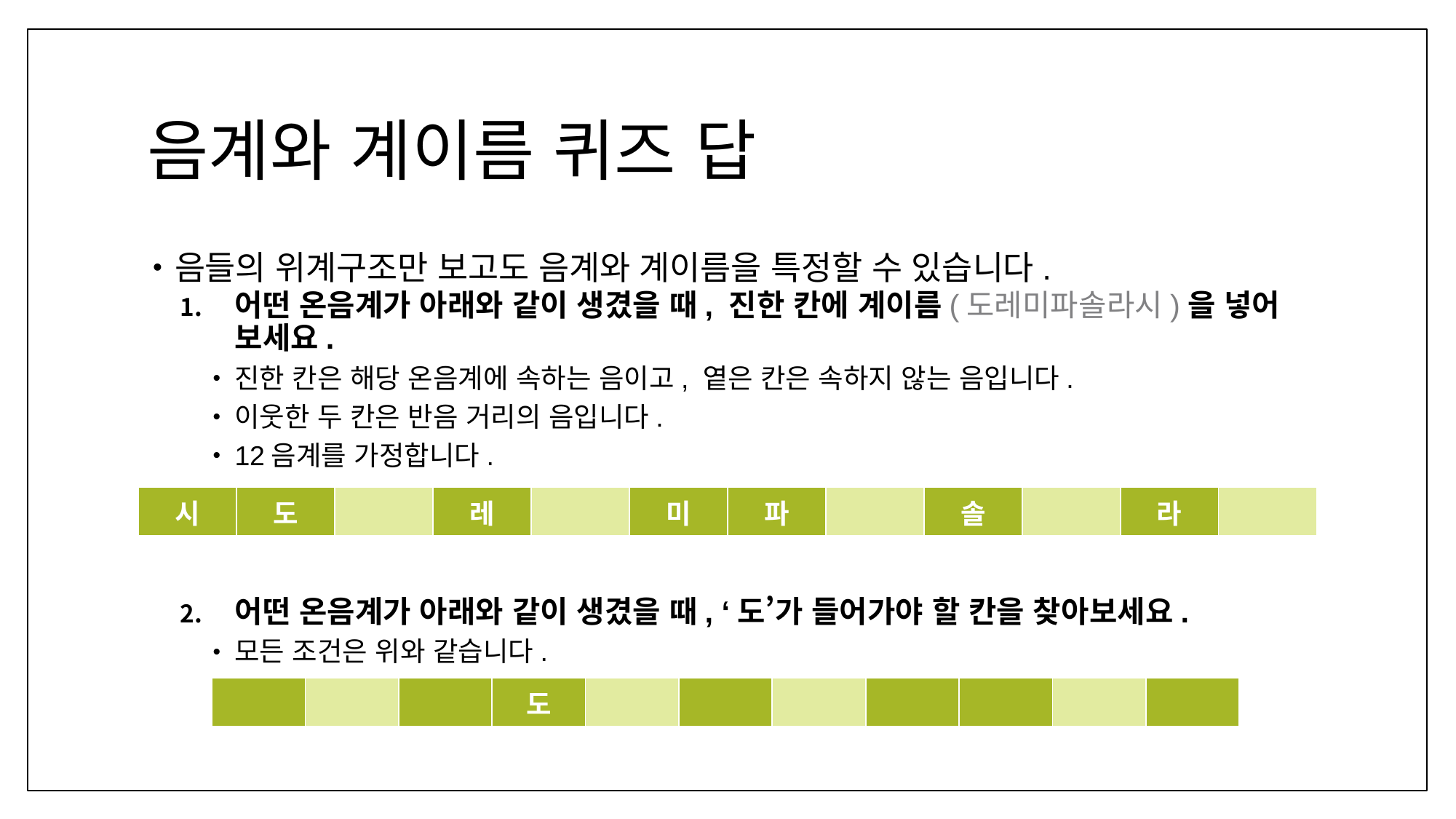

# 음계와 계이름 퀴즈 답
음들의 위계구조만 보고도 음계와 계이름을 특정할 수 있습니다.
어떤 온음계가 아래와 같이 생겼을 때, 진한 칸에 계이름(도레미파솔라시)을 넣어 보세요.
진한 칸은 해당 온음계에 속하는 음이고, 옅은 칸은 속하지 않는 음입니다.
이웃한 두 칸은 반음 거리의 음입니다.
12음계를 가정합니다.

어떤 온음계가 아래와 같이 생겼을 때, ‘도’가 들어가야 할 칸을 찾아보세요.
모든 조건은 위와 같습니다.
| 시 | 도 |  | 레 |  | 미 | 파 |  | 솔 |  | 라 |  |
| --- | --- | --- | --- | --- | --- | --- | --- | --- | --- | --- | --- |
|  |  |  | 도 |  |  |  |  |  |  |  |
| --- | --- | --- | --- | --- | --- | --- | --- | --- | --- | --- |